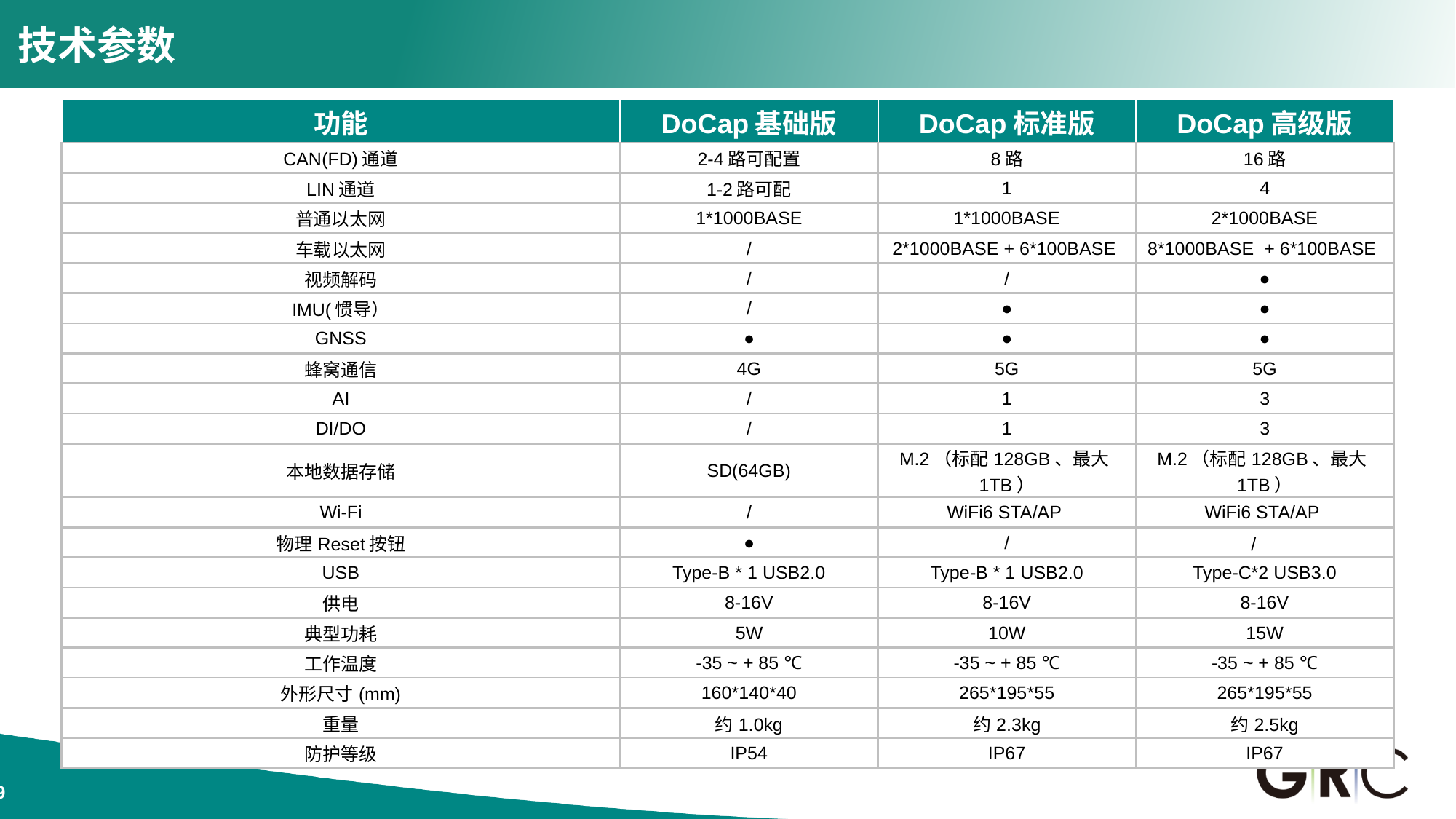

# 技术参数
| 功能 | DoCap基础版 | DoCap标准版 | DoCap高级版 |
| --- | --- | --- | --- |
| CAN(FD)通道 | 2-4路可配置 | 8路 | 16路 |
| LIN通道 | 1-2路可配 | 1 | 4 |
| 普通以太网 | 1\*1000BASE | 1\*1000BASE | 2\*1000BASE |
| 车载以太网 | / | 2\*1000BASE + 6\*100BASE | 8\*1000BASE + 6\*100BASE |
| 视频解码 | / | / | ● |
| IMU(惯导） | / | ● | ● |
| GNSS | ● | ● | ● |
| 蜂窝通信 | 4G | 5G | 5G |
| AI | / | 1 | 3 |
| DI/DO | / | 1 | 3 |
| 本地数据存储 | SD(64GB) | M.2（标配128GB、最大1TB） | M.2（标配128GB、最大1TB） |
| Wi-Fi | / | WiFi6 STA/AP | WiFi6 STA/AP |
| 物理Reset按钮 | ● | / | / |
| USB | Type-B \* 1 USB2.0 | Type-B \* 1 USB2.0 | Type-C\*2 USB3.0 |
| 供电 | 8-16V | 8-16V | 8-16V |
| 典型功耗 | 5W | 10W | 15W |
| 工作温度 | -35 ~ + 85 ℃ | -35 ~ + 85 ℃ | -35 ~ + 85 ℃ |
| 外形尺寸(mm) | 160\*140\*40 | 265\*195\*55 | 265\*195\*55 |
| 重量 | 约1.0kg | 约2.3kg | 约2.5kg |
| 防护等级 | IP54 | IP67 | IP67 |